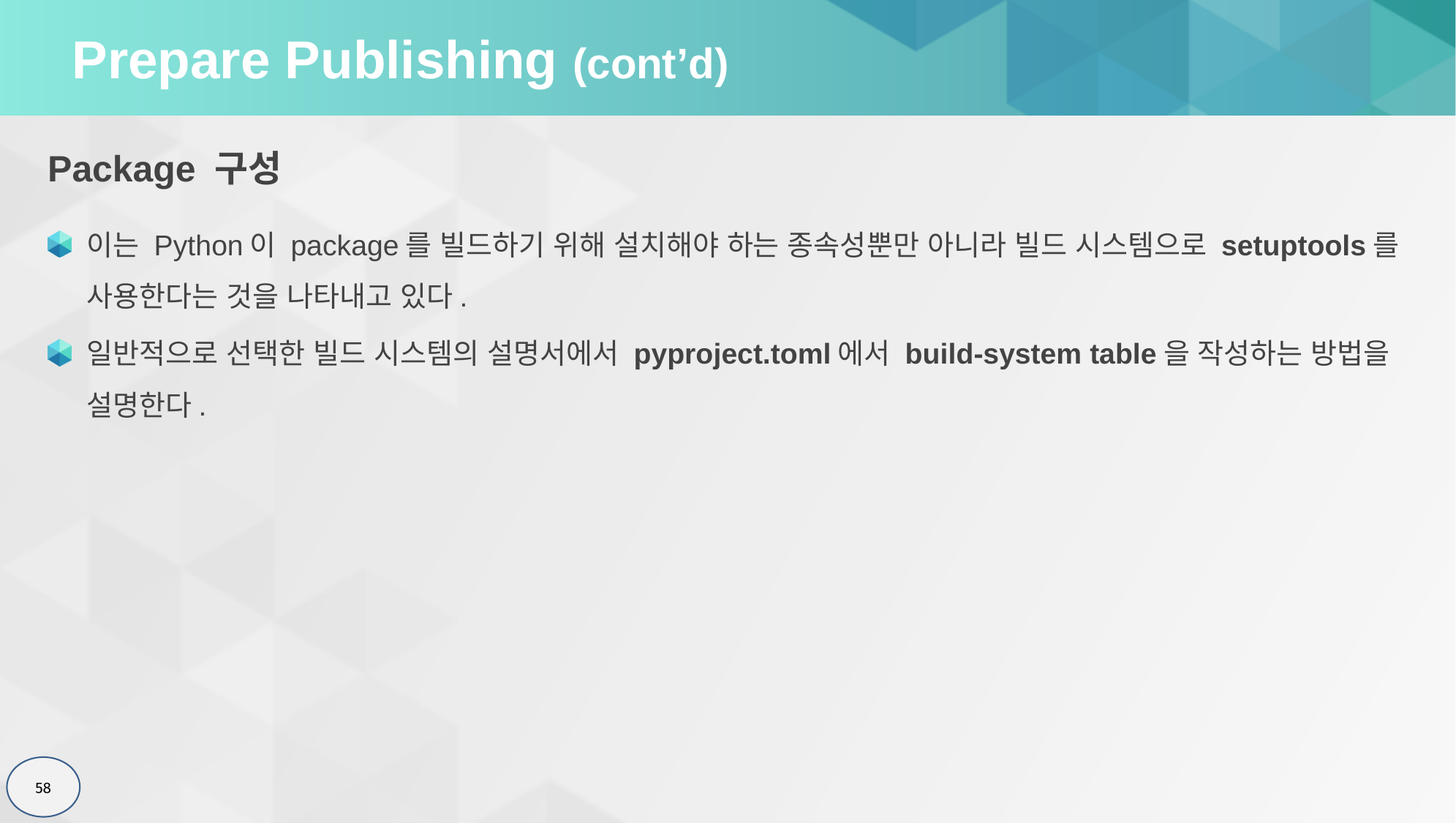

# Prepare Publishing (cont’d)
Package 구성
이는 Python이 package를 빌드하기 위해 설치해야 하는 종속성뿐만 아니라 빌드 시스템으로 setuptools를 사용한다는 것을 나타내고 있다.
일반적으로 선택한 빌드 시스템의 설명서에서 pyproject.toml에서 build-system table을 작성하는 방법을 설명한다.